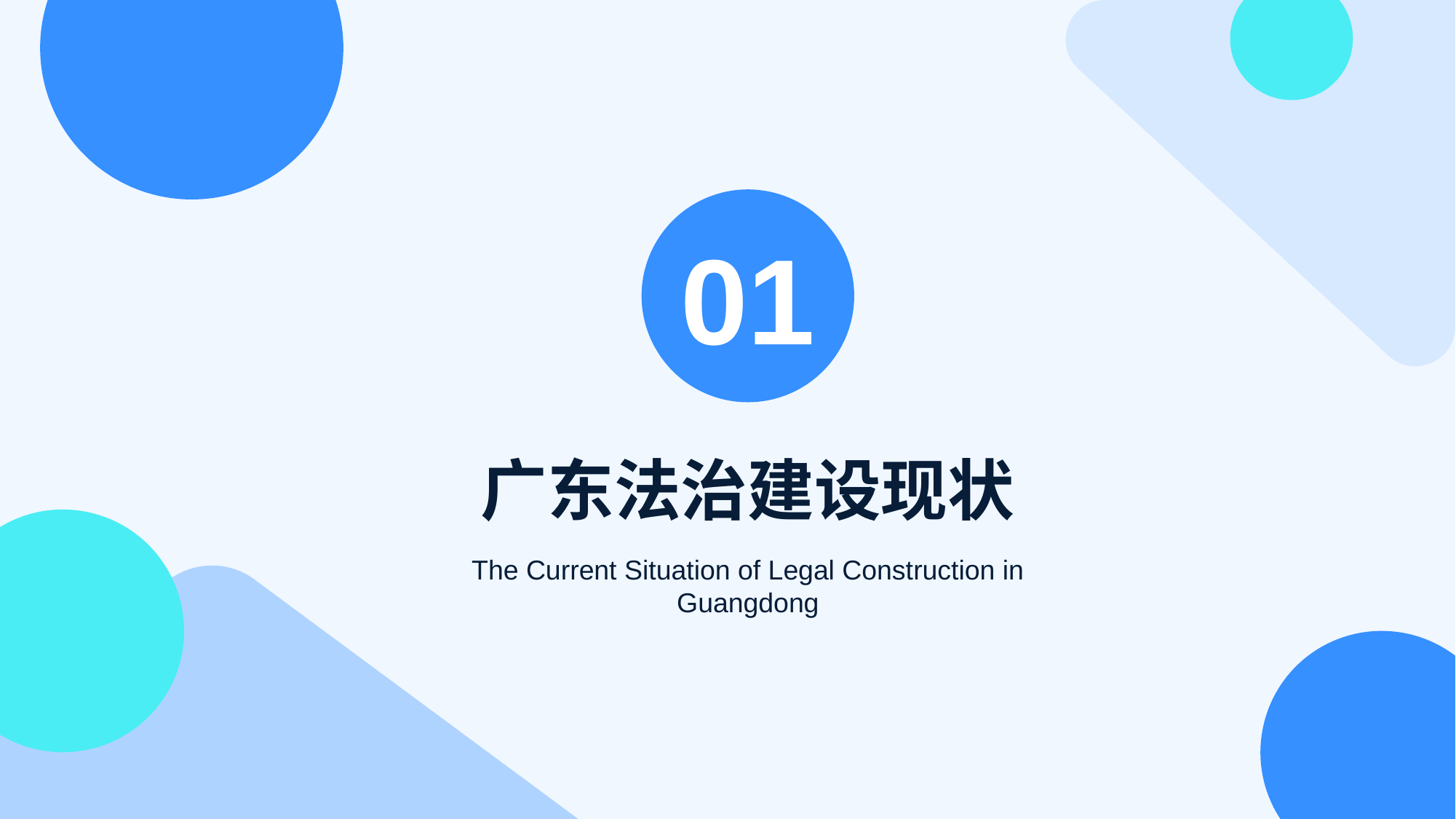

01
广东法治建设现状

The Current Situation of Legal Construction in Guangdong